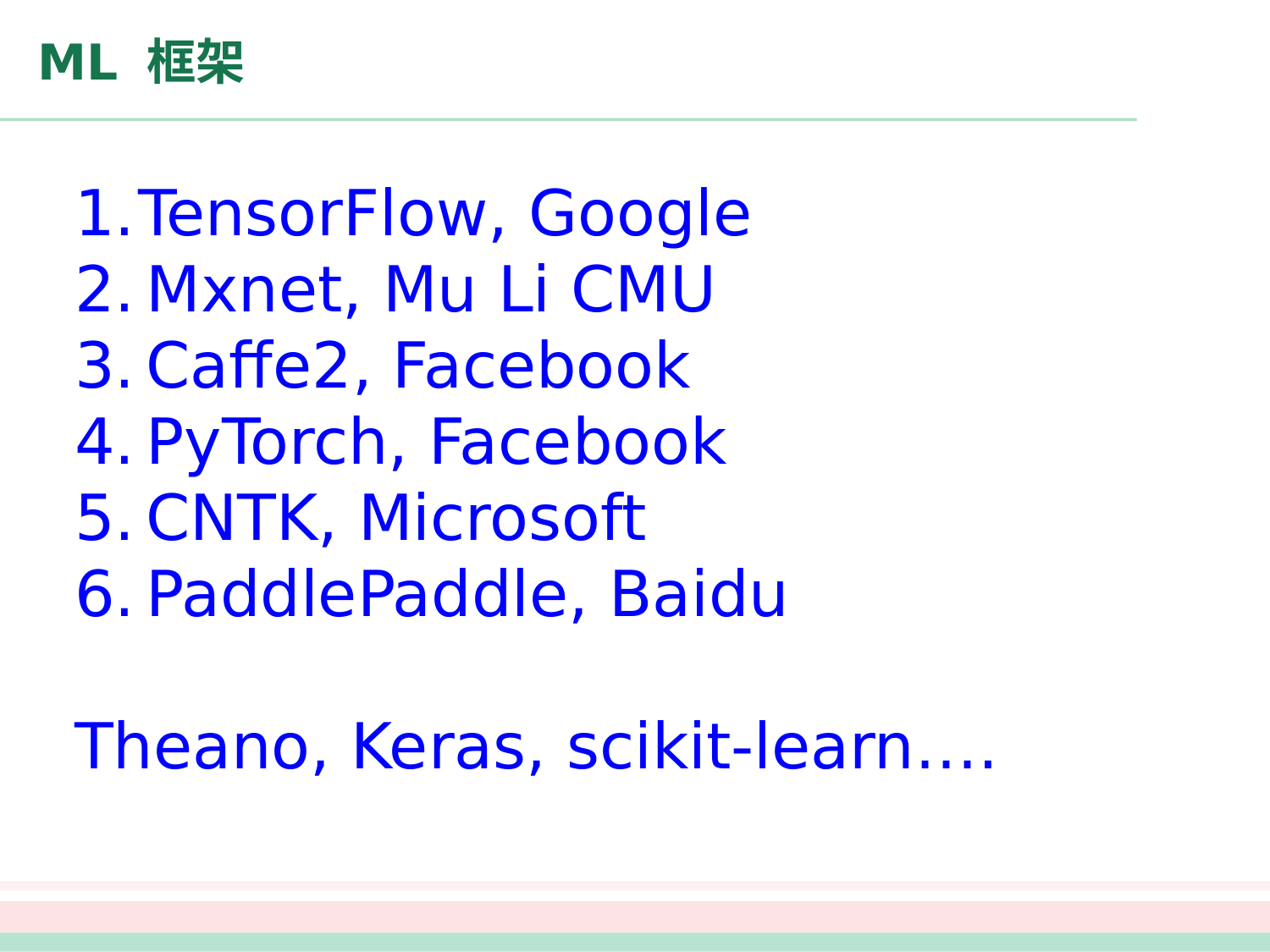

# ML 框架
TensorFlow, Google
Mxnet, Mu Li CMU
Caffe2, Facebook
PyTorch, Facebook
CNTK, Microsoft
PaddlePaddle, Baidu

Theano, Keras, scikit-learn….